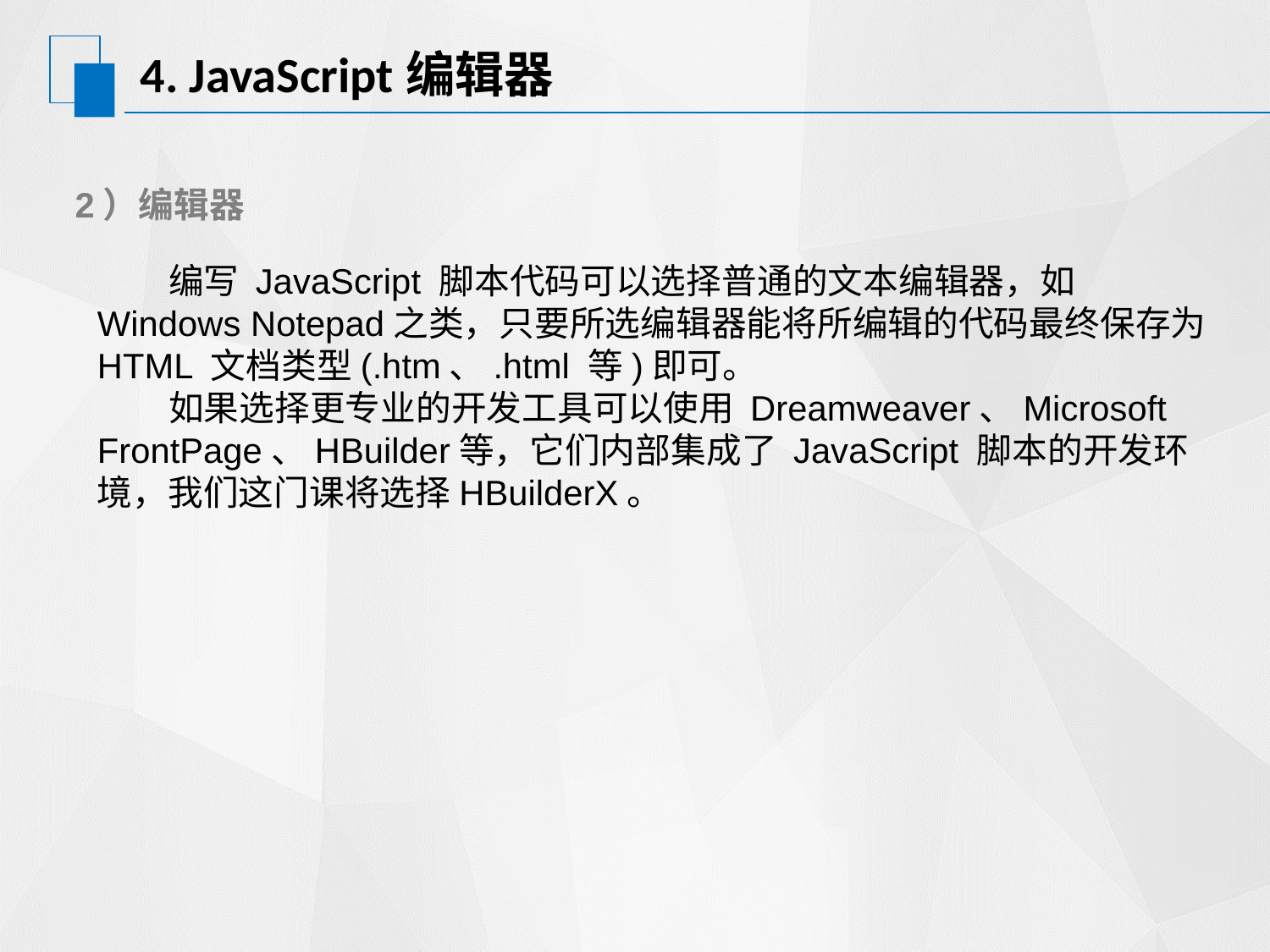

# 4. JavaScript编辑器
2）编辑器
        编写 JavaScript 脚本代码可以选择普通的文本编辑器，如 Windows Notepad之类，只要所选编辑器能将所编辑的代码最终保存为 HTML 文档类型(.htm、.html 等)即可。
        如果选择更专业的开发工具可以使用 Dreamweaver、Microsoft FrontPage、HBuilder等，它们内部集成了 JavaScript 脚本的开发环境，我们这门课将选择HBuilderX。